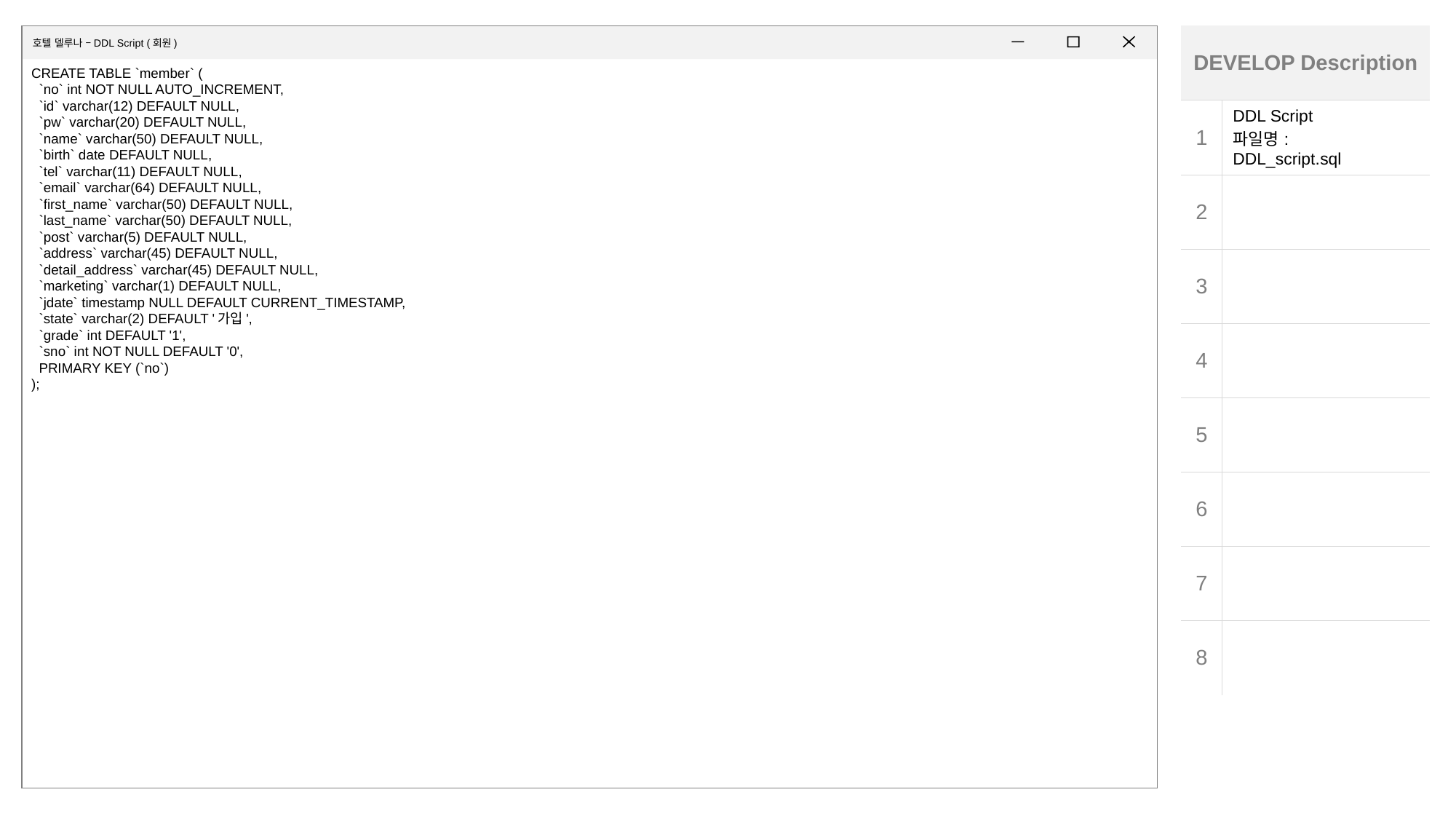

호텔 델루나 –DDL Script (회원)

| DEVELOP Description |  |
| --- | --- |
| 1 | DDL Script 파일명: DDL\_script.sql |
| 2 |  |
| 3 |  |
| 4 |  |
| 5 |  |
| 6 |  |
| 7 |  |
| 8 |  |
CREATE TABLE `member` (
  `no` int NOT NULL AUTO_INCREMENT,
  `id` varchar(12) DEFAULT NULL,
  `pw` varchar(20) DEFAULT NULL,
  `name` varchar(50) DEFAULT NULL,
  `birth` date DEFAULT NULL,
  `tel` varchar(11) DEFAULT NULL,
  `email` varchar(64) DEFAULT NULL,
  `first_name` varchar(50) DEFAULT NULL,
  `last_name` varchar(50) DEFAULT NULL,
  `post` varchar(5) DEFAULT NULL,
  `address` varchar(45) DEFAULT NULL,
  `detail_address` varchar(45) DEFAULT NULL,
  `marketing` varchar(1) DEFAULT NULL,
  `jdate` timestamp NULL DEFAULT CURRENT_TIMESTAMP,
  `state` varchar(2) DEFAULT '가입',
  `grade` int DEFAULT '1',
  `sno` int NOT NULL DEFAULT '0',
  PRIMARY KEY (`no`)
);